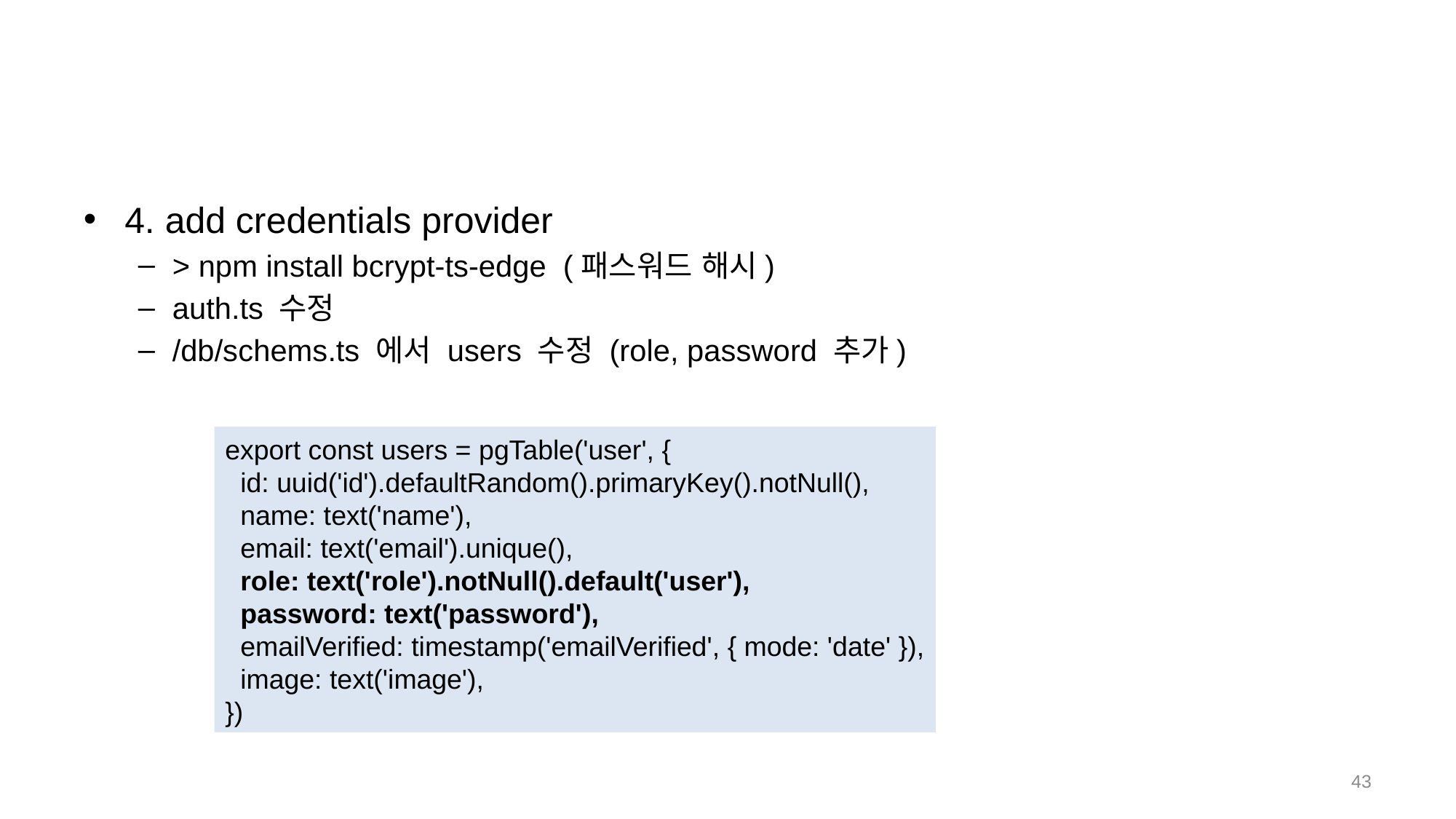

#
4. add credentials provider
> npm install bcrypt-ts-edge  (패스워드 해시)
auth.ts 수정
/db/schems.ts 에서 users 수정 (role, password 추가)

export const users = pgTable('user', {
  id: uuid('id').defaultRandom().primaryKey().notNull(),
  name: text('name'),
  email: text('email').unique(),
  role: text('role').notNull().default('user'),
  password: text('password'),
  emailVerified: timestamp('emailVerified', { mode: 'date' }),
  image: text('image'),
})
43